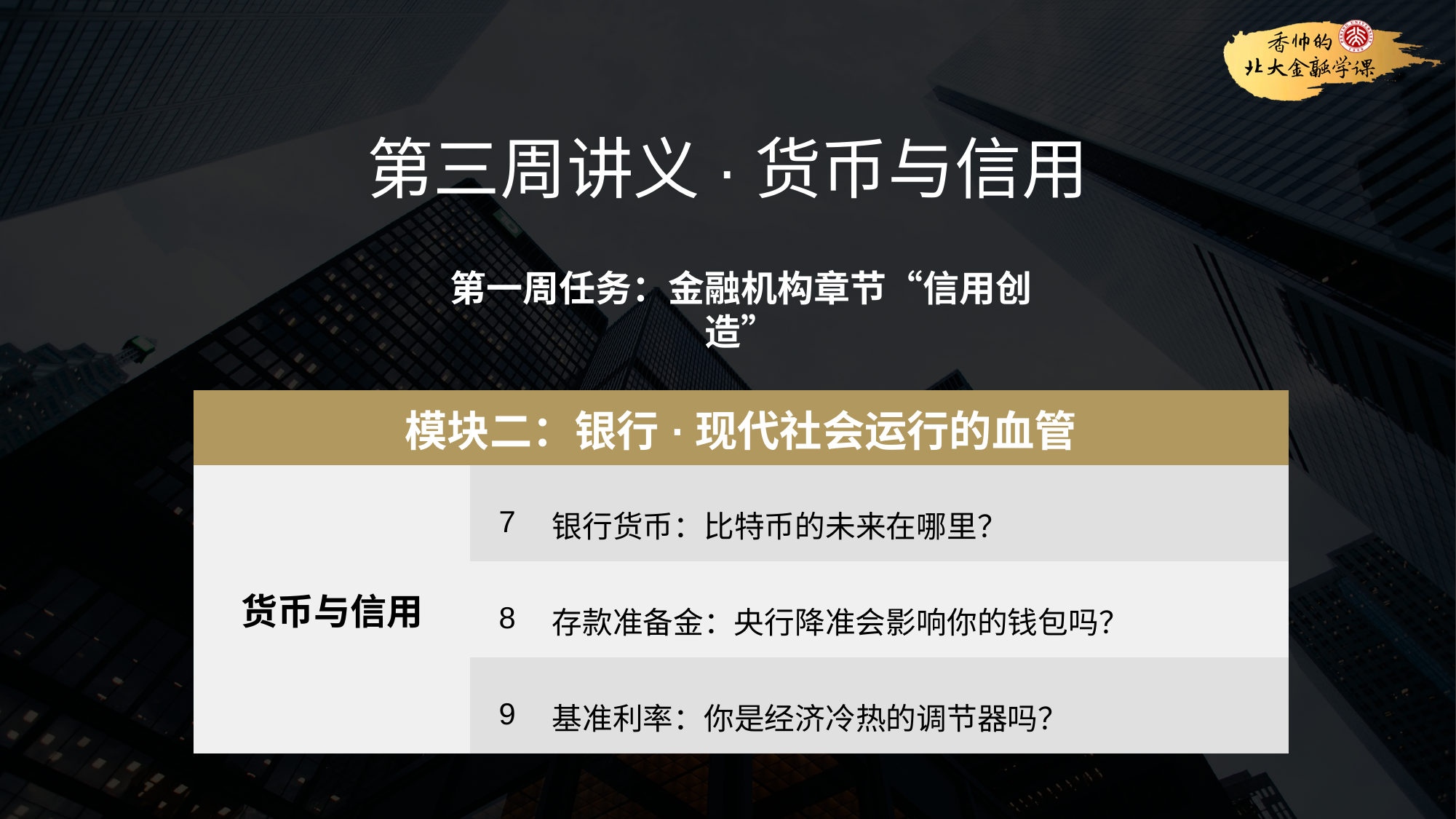

第三周讲义·货币与信用
第一周任务：金融机构章节“信用创造”
| 模块二：银行·现代社会运行的血管 |  |  |
| --- | --- | --- |
| 货币与信用 | 7 | 银行货币：比特币的未来在哪里？ |
|  | 8 | 存款准备金：央行降准会影响你的钱包吗？ |
|  | 9 | 基准利率：你是经济冷热的调节器吗？ |